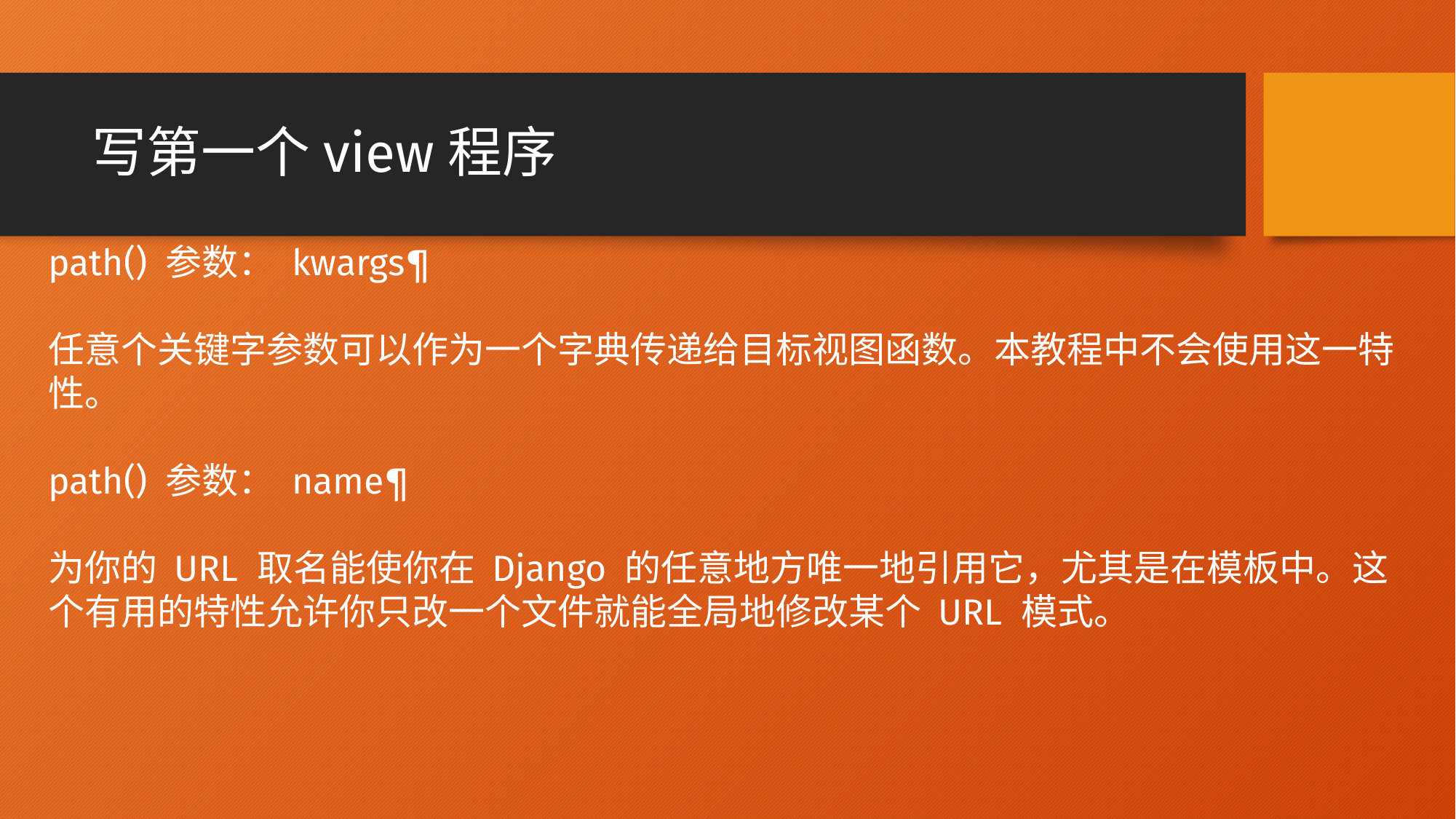

# 写第一个view程序
path() 参数： kwargs¶

任意个关键字参数可以作为一个字典传递给目标视图函数。本教程中不会使用这一特性。

path() 参数： name¶

为你的 URL 取名能使你在 Django 的任意地方唯一地引用它，尤其是在模板中。这个有用的特性允许你只改一个文件就能全局地修改某个 URL 模式。